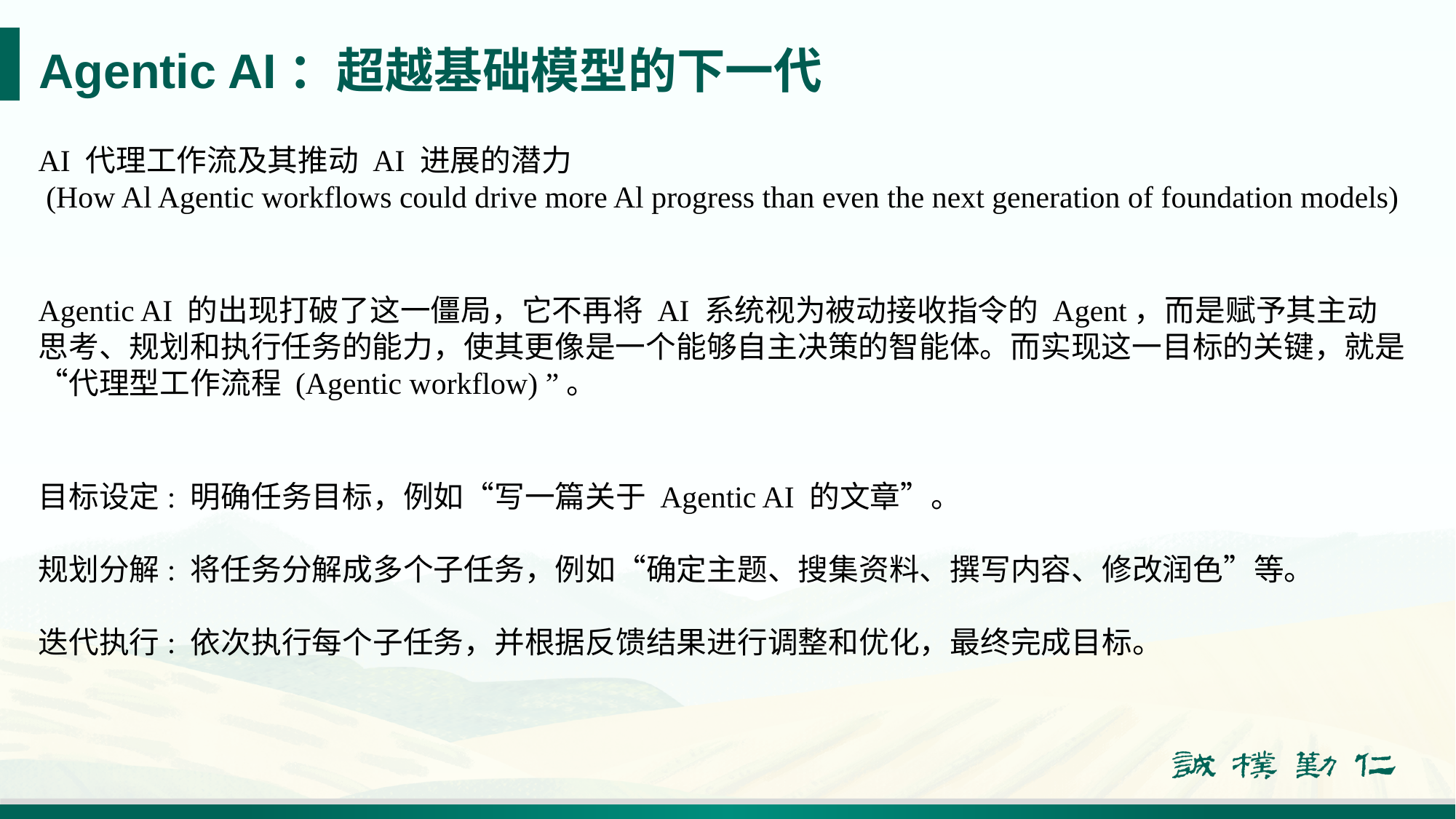

# Agentic AI：超越基础模型的下一代
AI 代理工作流及其推动 AI 进展的潜力
 (How Al Agentic workflows could drive more Al progress than even the next generation of foundation models)
Agentic AI 的出现打破了这一僵局，它不再将 AI 系统视为被动接收指令的 Agent，而是赋予其主动思考、规划和执行任务的能力，使其更像是一个能够自主决策的智能体。而实现这一目标的关键，就是“代理型工作流程 (Agentic workflow) ”。
目标设定: 明确任务目标，例如“写一篇关于 Agentic AI 的文章”。

规划分解: 将任务分解成多个子任务，例如“确定主题、搜集资料、撰写内容、修改润色”等。

迭代执行: 依次执行每个子任务，并根据反馈结果进行调整和优化，最终完成目标。